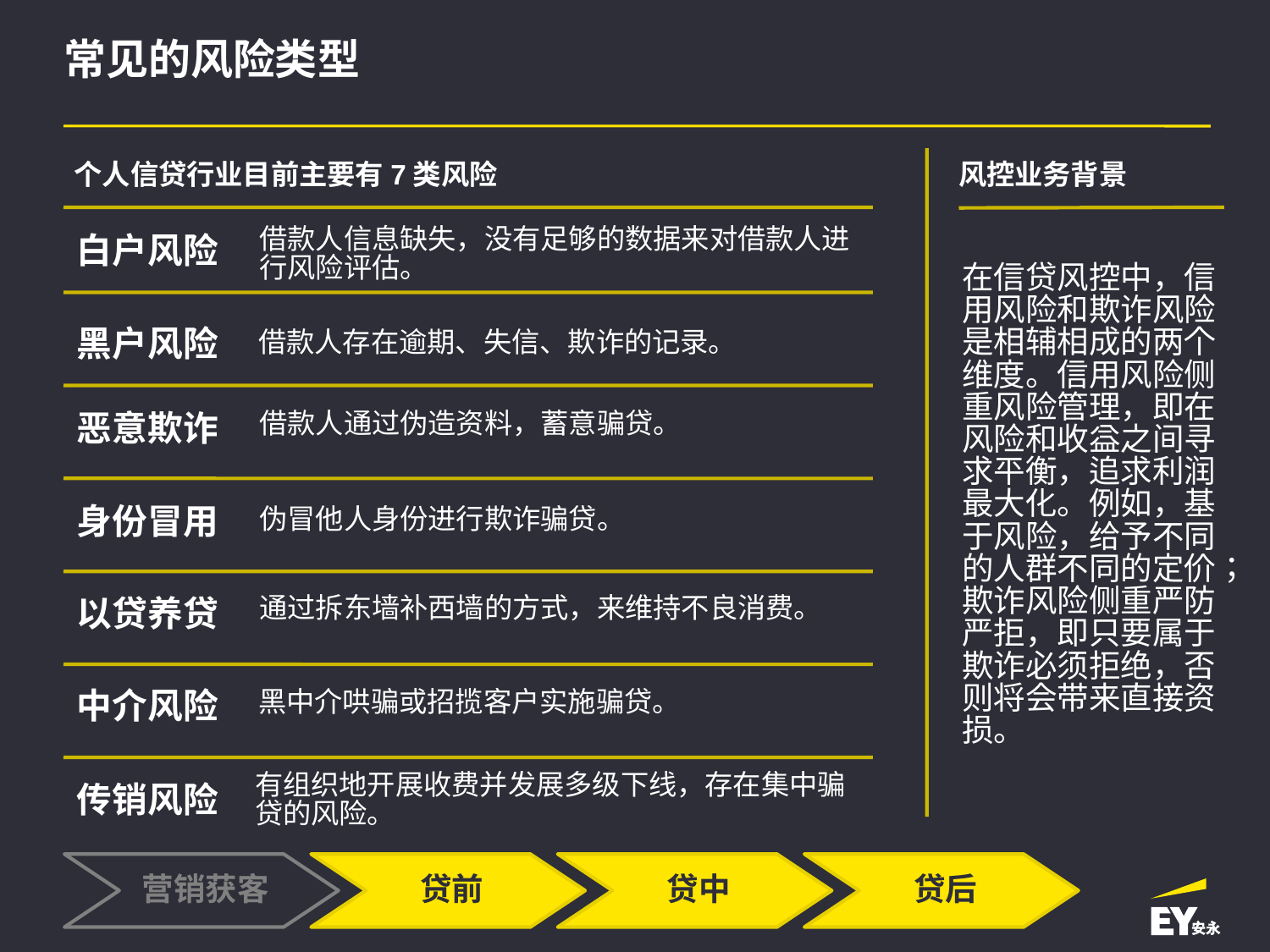

# 常见的风险类型
个人信贷行业目前主要有7类风险
风控业务背景

白户风险
借款人信息缺失，没有足够的数据来对借款人进行风险评估。
在信贷风控中，信用风险和欺诈风险是相辅相成的两个维度。信用风险侧重风险管理，即在风险和收益之间寻求平衡，追求利润最大化。例如，基于风险，给予不同的人群不同的定价；欺诈风险侧重严防严拒，即只要属于欺诈必须拒绝，否则将会带来直接资损。

黑户风险
借款人存在逾期、失信、欺诈的记录。

恶意欺诈
借款人通过伪造资料，蓄意骗贷。

身份冒用
伪冒他人身份进行欺诈骗贷。

以贷养贷
通过拆东墙补西墙的方式，来维持不良消费。

中介风险
黑中介哄骗或招揽客户实施骗贷。

传销风险
有组织地开展收费并发展多级下线，存在集中骗贷的风险。
营销获客
贷前
贷中
贷后